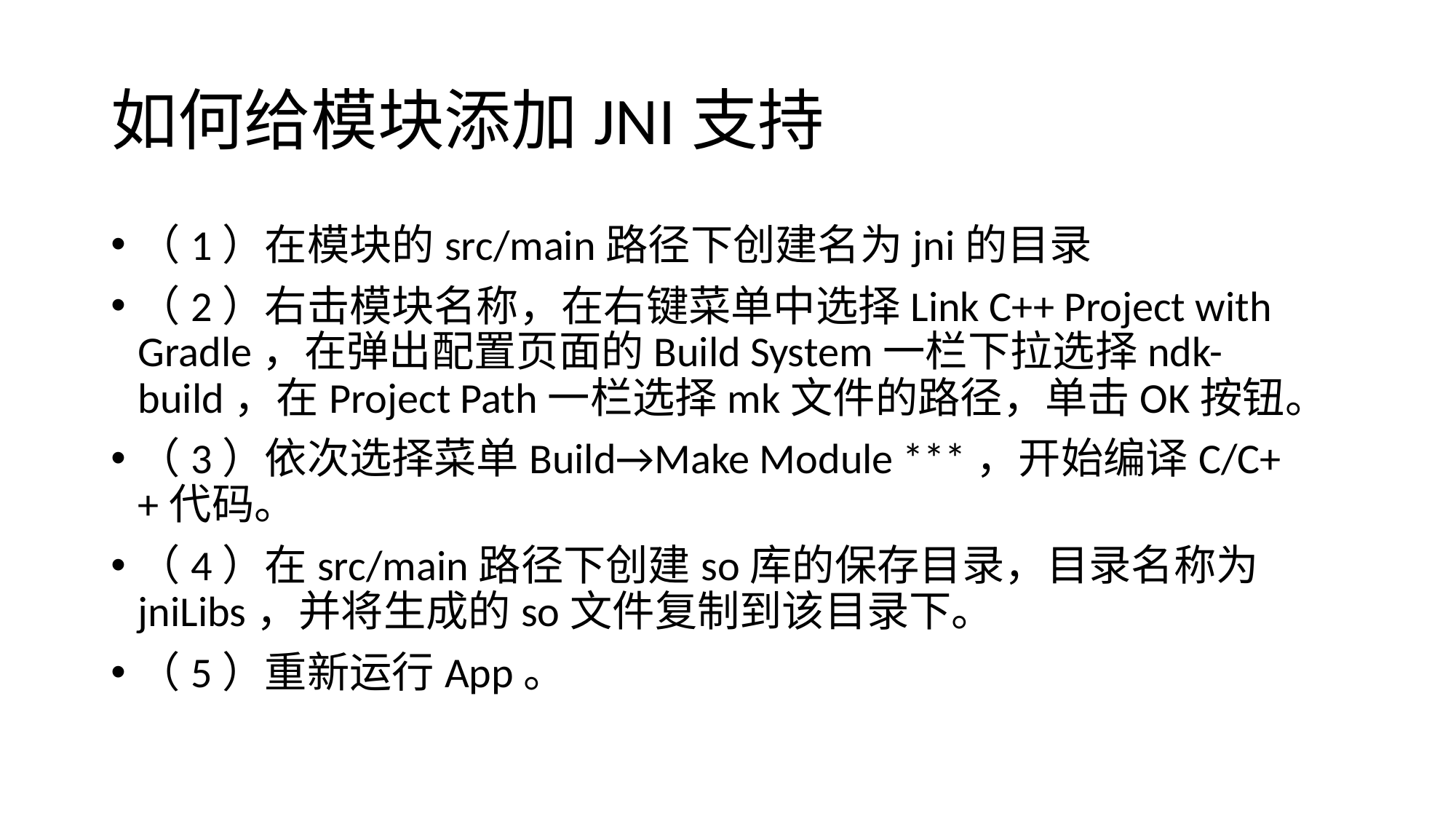

# 如何给模块添加JNI支持
（1）在模块的src/main路径下创建名为jni的目录
（2）右击模块名称，在右键菜单中选择Link C++ Project with Gradle，在弹出配置页面的Build System一栏下拉选择ndk-build，在Project Path一栏选择mk文件的路径，单击OK按钮。
（3）依次选择菜单Build→Make Module ***，开始编译C/C++代码。
（4）在src/main路径下创建so库的保存目录，目录名称为jniLibs，并将生成的so文件复制到该目录下。
（5）重新运行App。